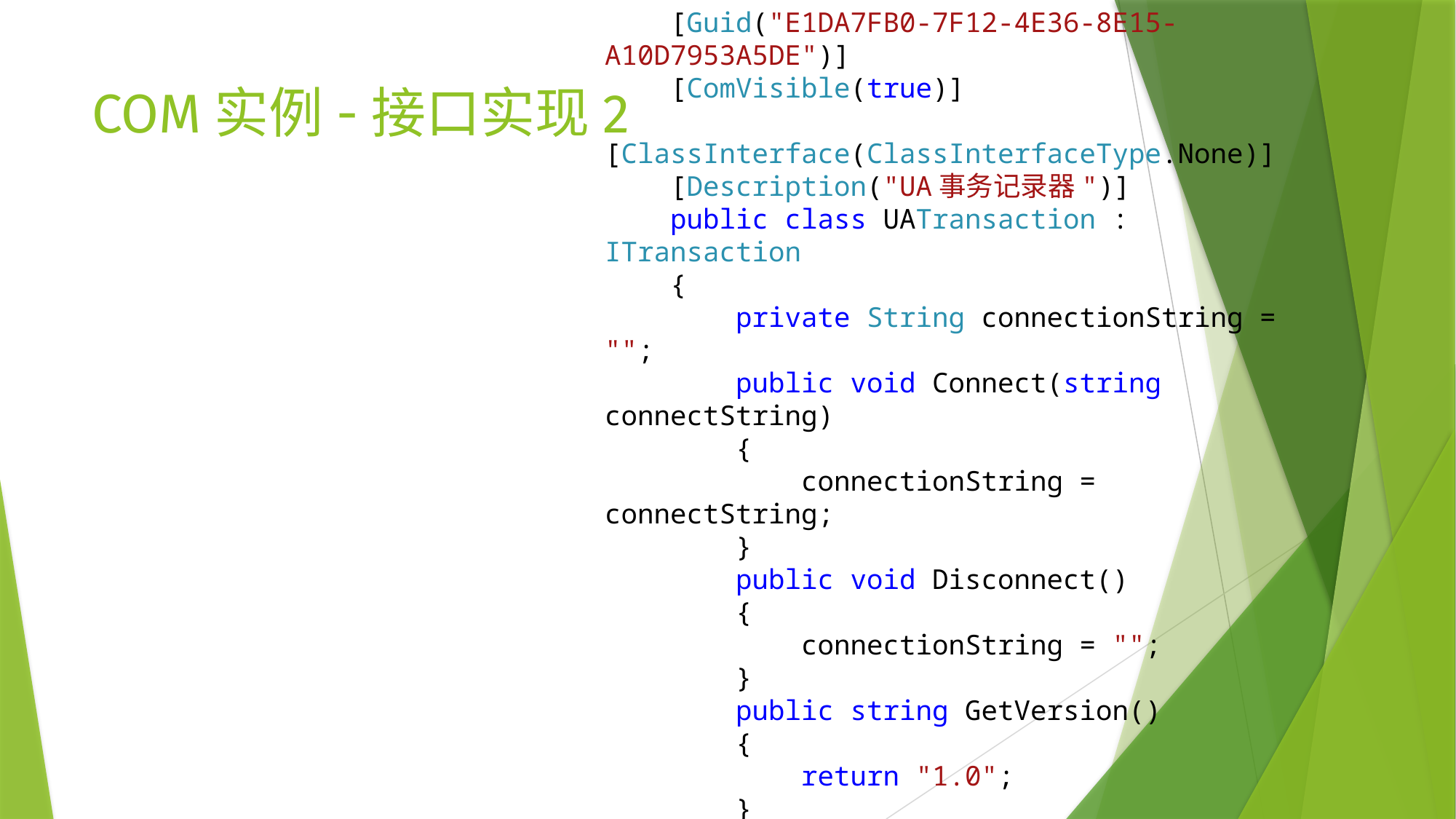

[Guid("E1DA7FB0-7F12-4E36-8E15-A10D7953A5DE")]
    [ComVisible(true)]
    [ClassInterface(ClassInterfaceType.None)]
    [Description("UA事务记录器")]
    public class UATransaction : ITransaction
    {
        private String connectionString = "";
        public void Connect(string connectString)
        {
            connectionString = connectString;
        }
        public void Disconnect()
        {
            connectionString = "";
        }
        public string GetVersion()
        {
            return "1.0";
        }
        public int Record(Invoice invoice)
        {
           //insert into database;
           ……
        }
    }
# COM实例-接口实现2